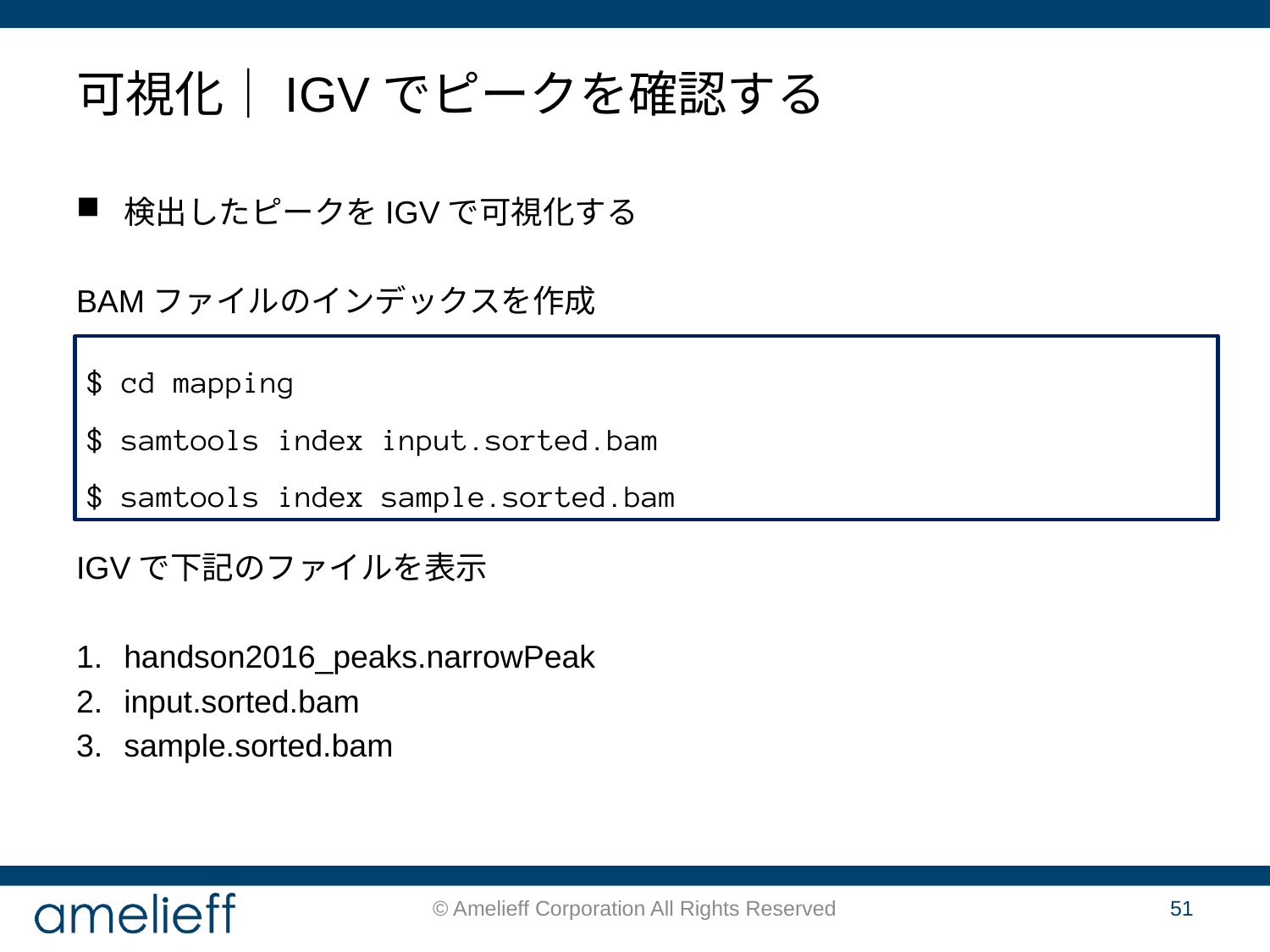

# 可視化｜IGVでピークを確認する
検出したピークをIGVで可視化する

BAMファイルのインデックスを作成

IGVで下記のファイルを表示

handson2016_peaks.narrowPeak
input.sorted.bam
sample.sorted.bam
$ cd mapping
$ samtools index input.sorted.bam
$ samtools index sample.sorted.bam
© Amelieff Corporation All Rights Reserved
51